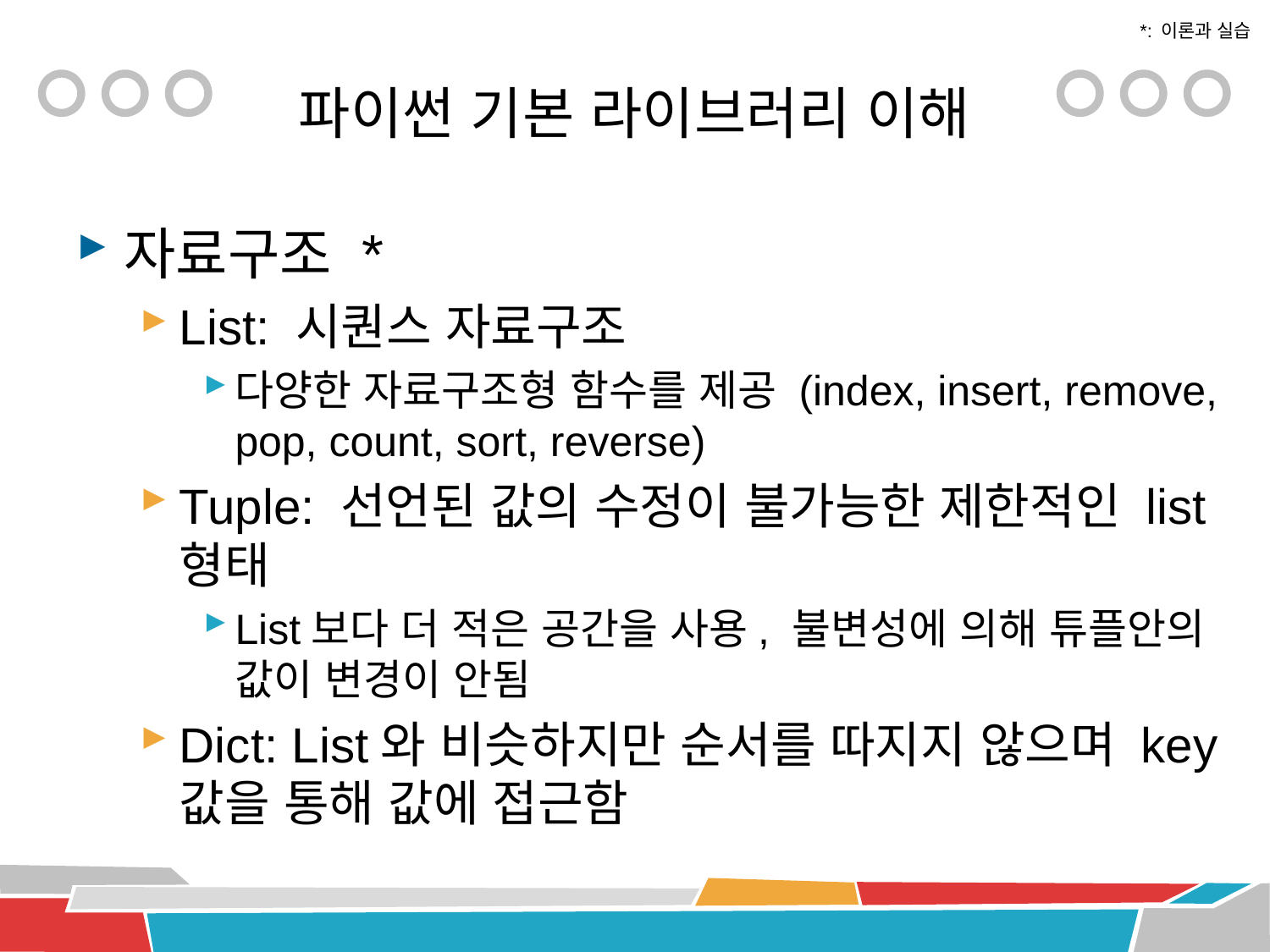

*: 이론과 실습
# 파이썬 기본 라이브러리 이해
자료구조 *
List: 시퀀스 자료구조
다양한 자료구조형 함수를 제공 (index, insert, remove, pop, count, sort, reverse)
Tuple: 선언된 값의 수정이 불가능한 제한적인 list형태
List보다 더 적은 공간을 사용, 불변성에 의해 튜플안의 값이 변경이 안됨
Dict: List와 비슷하지만 순서를 따지지 않으며 key값을 통해 값에 접근함